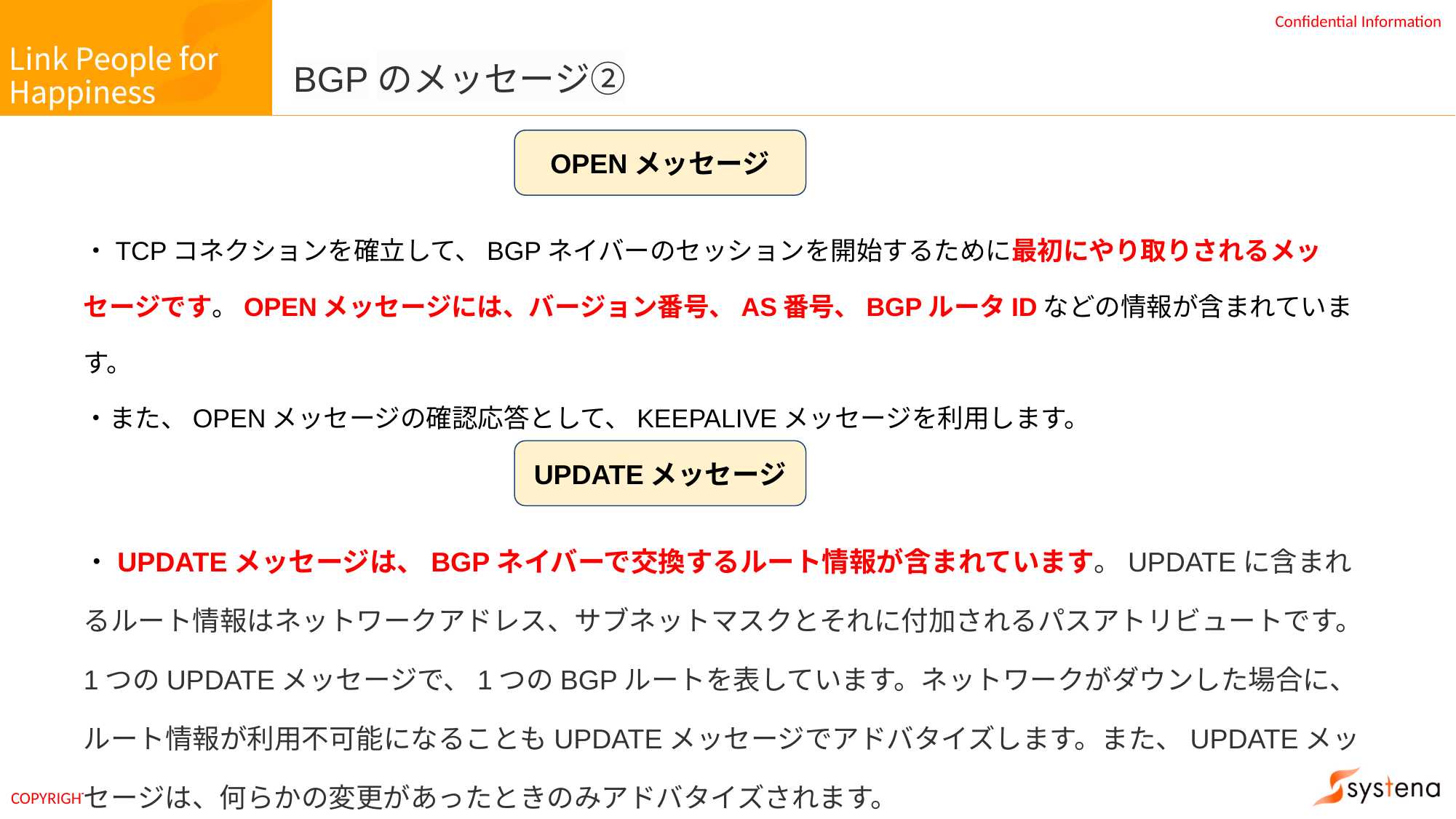

# BGPのメッセージ②
OPENメッセージ
・TCPコネクションを確立して、BGPネイバーのセッションを開始するために最初にやり取りされるメッセージです。OPENメッセージには、バージョン番号、AS番号、BGPルータIDなどの情報が含まれています。
・また、OPENメッセージの確認応答として、KEEPALIVEメッセージを利用します。
UPDATEメッセージ
・UPDATEメッセージは、BGPネイバーで交換するルート情報が含まれています。UPDATEに含まれるルート情報はネットワークアドレス、サブネットマスクとそれに付加されるパスアトリビュートです。1つのUPDATEメッセージで、1つのBGPルートを表しています。ネットワークがダウンした場合に、ルート情報が利用不可能になることもUPDATEメッセージでアドバタイズします。また、UPDATEメッセージは、何らかの変更があったときのみアドバタイズされます。